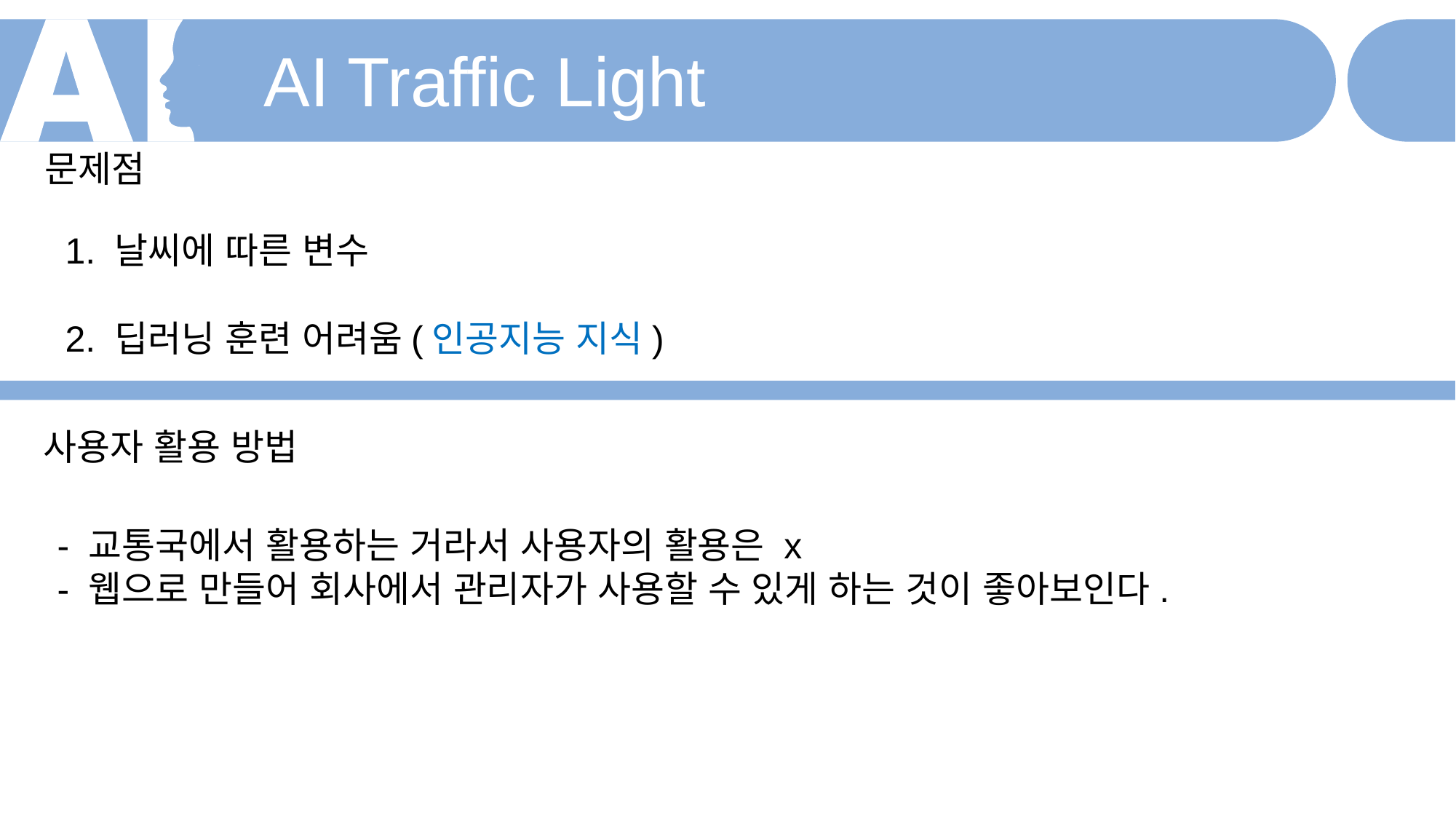

AI Traffic Light
문제점
1. 날씨에 따른 변수
2. 딥러닝 훈련 어려움(인공지능 지식)
사용자 활용 방법
- 교통국에서 활용하는 거라서 사용자의 활용은 x
- 웹으로 만들어 회사에서 관리자가 사용할 수 있게 하는 것이 좋아보인다.